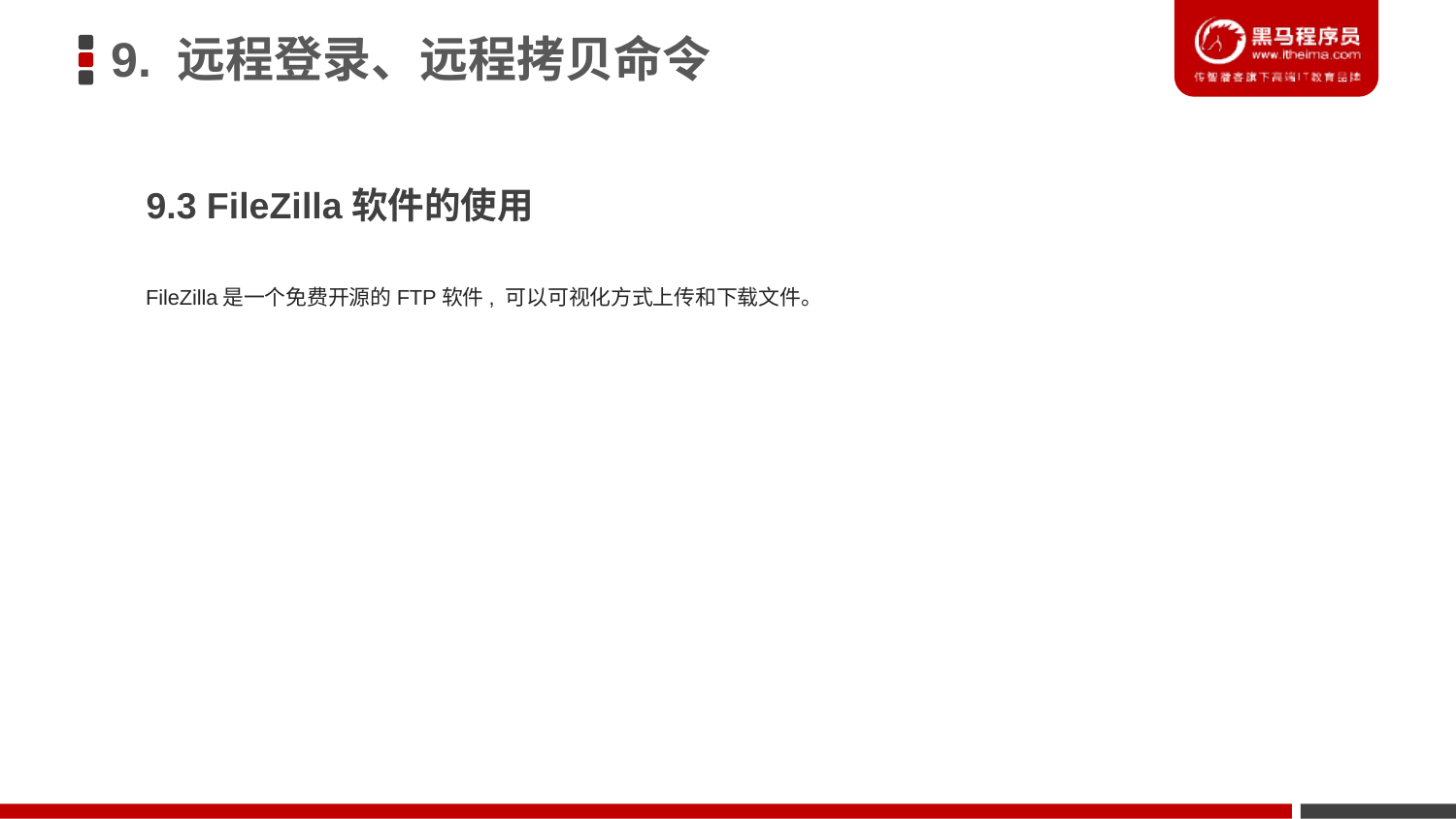

9. 远程登录、远程拷贝命令
9.3 FileZilla软件的使用
FileZilla是一个免费开源的FTP软件, 可以可视化方式上传和下载文件。